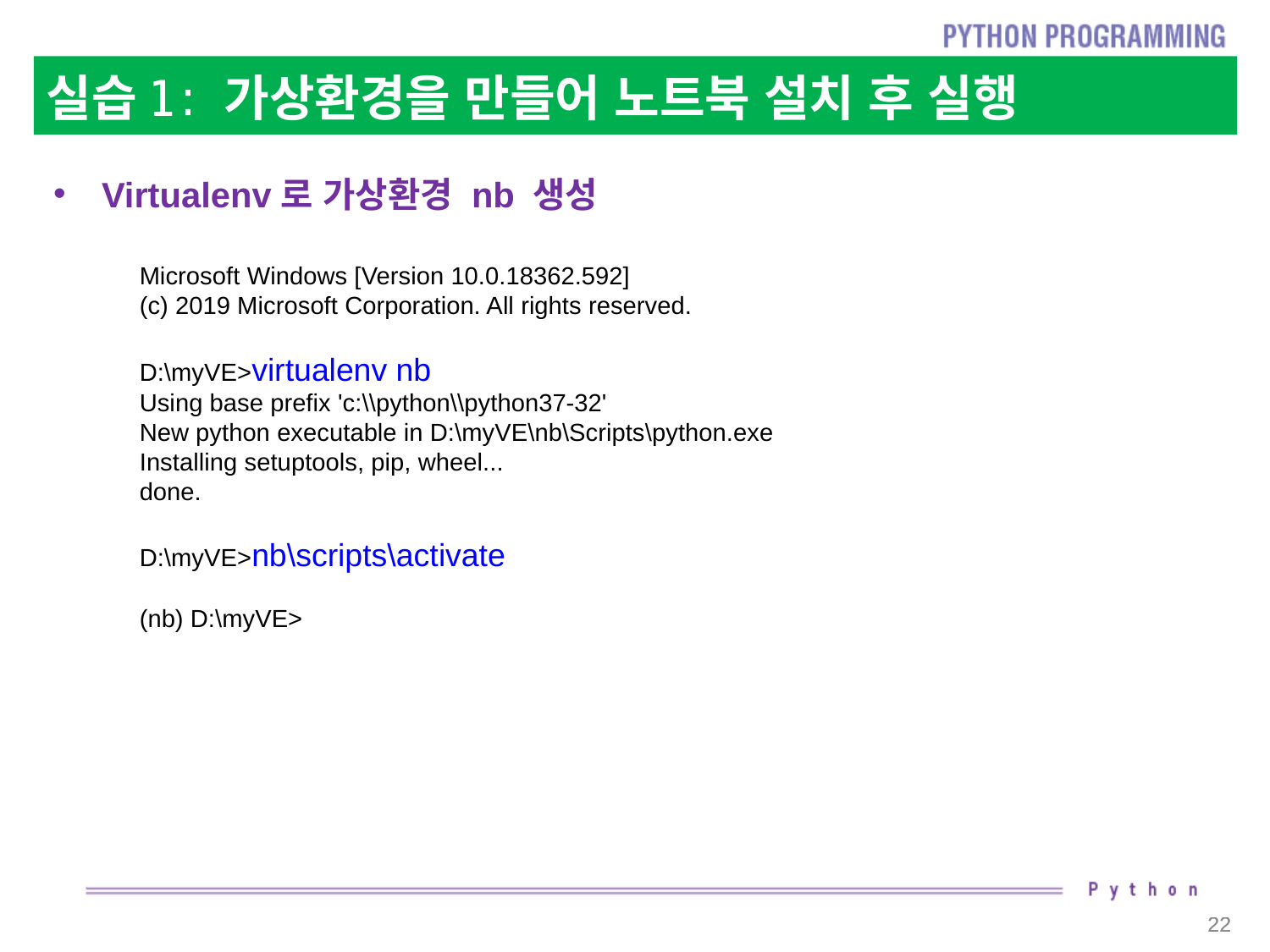

# 실습1: 가상환경을 만들어 노트북 설치 후 실행
Virtualenv로 가상환경 nb 생성
Microsoft Windows [Version 10.0.18362.592]
(c) 2019 Microsoft Corporation. All rights reserved.

D:\myVE>virtualenv nb
Using base prefix 'c:\\python\\python37-32'
New python executable in D:\myVE\nb\Scripts\python.exe
Installing setuptools, pip, wheel...
done.

D:\myVE>nb\scripts\activate

(nb) D:\myVE>
22